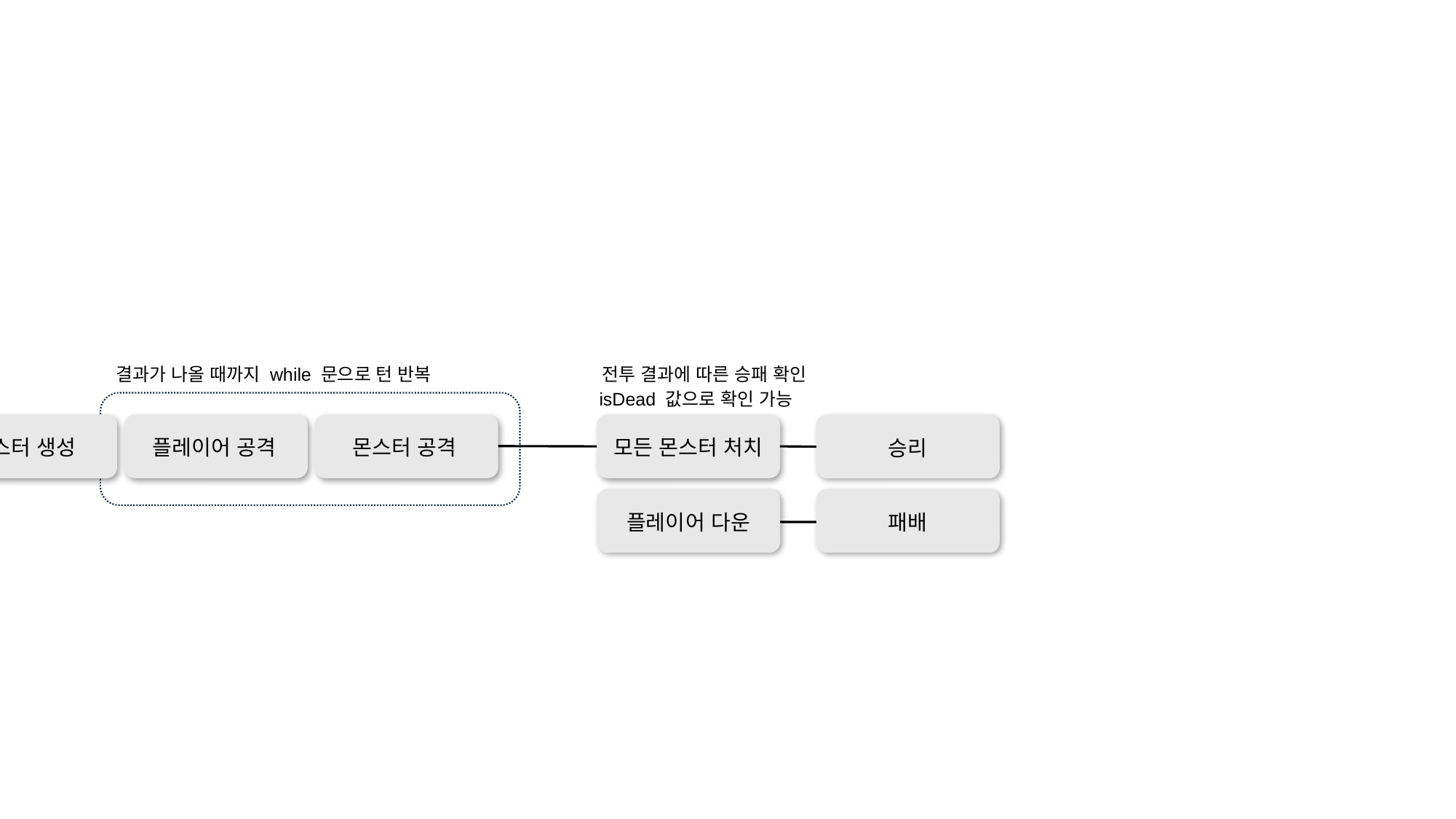

클래스로 구분

상태보기

인벤토리

상점
결과가 나올 때까지 while 문으로 턴 반복
전투 결과에 따른 승패 확인
isDead 값으로 확인 가능

승리

패배
던전
몬스터 생성
플레이어 공격
몬스터 공격
모든 몬스터 처치

휴식하기
플레이어 다운

미니게임

퀘스트